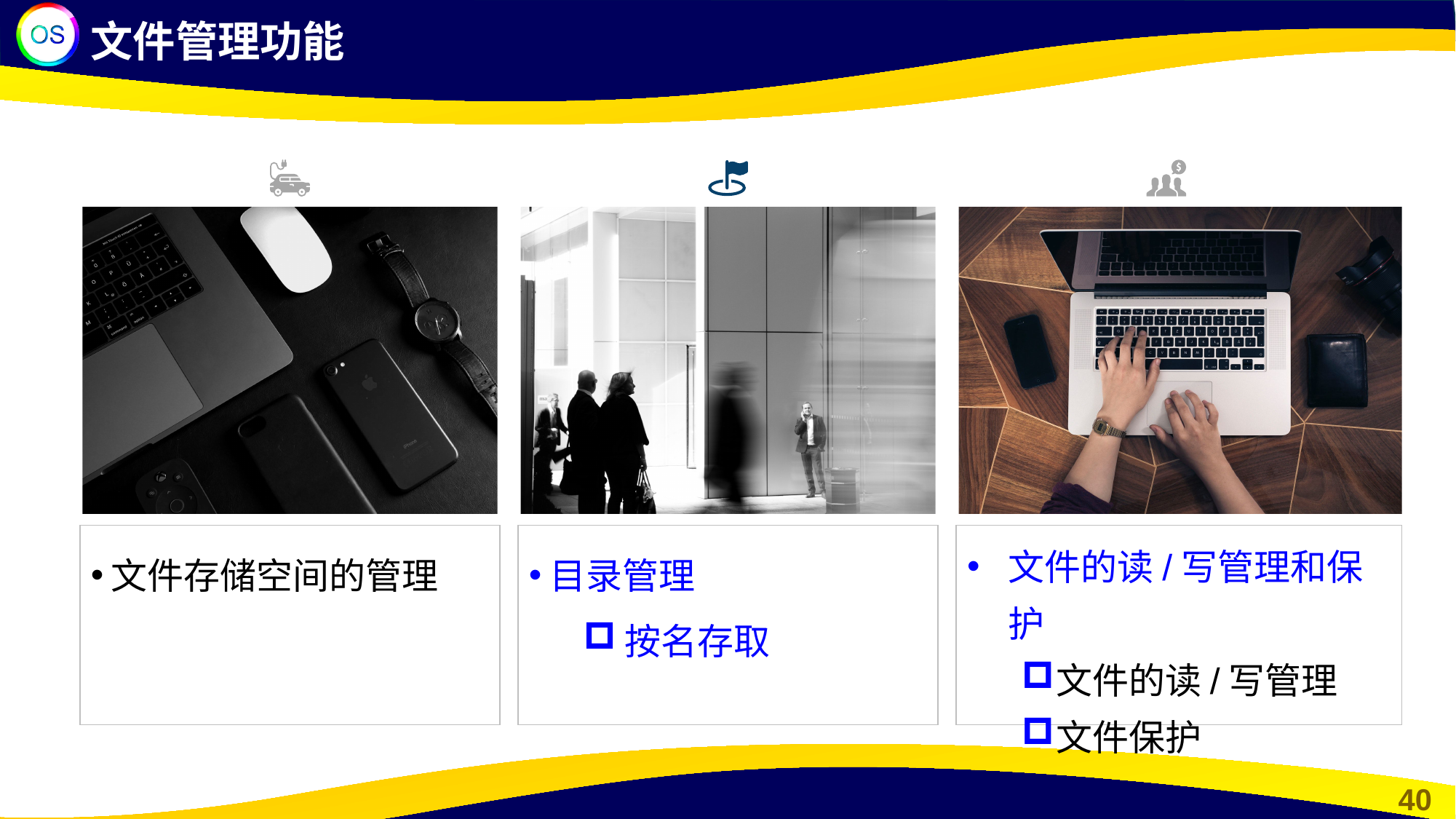

文件管理功能

文件存储空间的管理
目录管理
按名存取
文件的读/写管理和保护
文件的读/写管理
文件保护